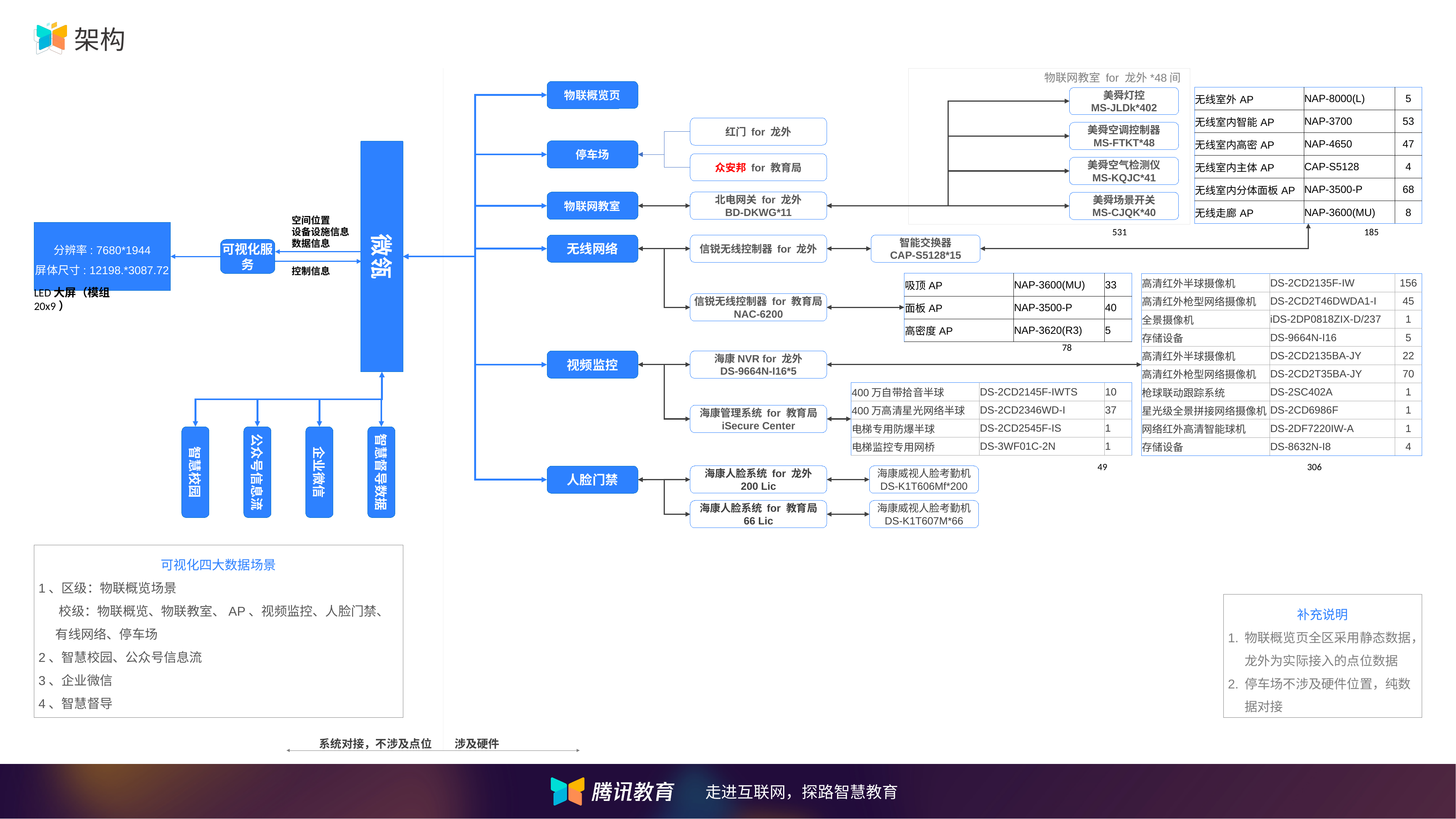

# 架构
物联网教室 for 龙外*48间
物联概览页
| 无线室外AP | NAP-8000(L) | 5 |
| --- | --- | --- |
| 无线室内智能AP | NAP-3700 | 53 |
| 无线室内高密AP | NAP-4650 | 47 |
| 无线室内主体AP | CAP-S5128 | 4 |
| 无线室内分体面板AP | NAP-3500-P | 68 |
| 无线走廊AP | NAP-3600(MU) | 8 |
美舜灯控
MS-JLDk*402
美舜空调控制器
MS-FTKT*48
美舜空气检测仪
MS-KQJC*41
美舜场景开关
MS-CJQK*40
红门 for 龙外
停车场
微瓴
众安邦 for 教育局
物联网教室
北电网关 for 龙外
BD-DKWG*11
空间位置
设备设施信息
数据信息
分辨率: 7680*1944
屏体尺寸: 12198.*3087.72
531
185
无线网络
信锐无线控制器 for 龙外
智能交换器
CAP-S5128*15
可视化服务
控制信息
| 吸顶AP | NAP-3600(MU) | 33 |
| --- | --- | --- |
| 面板AP | NAP-3500-P | 40 |
| 高密度AP | NAP-3620(R3) | 5 |
| 高清红外半球摄像机 | DS-2CD2135F-IW | 156 |
| --- | --- | --- |
| 高清红外枪型网络摄像机 | DS-2CD2T46DWDA1-I | 45 |
| 全景摄像机 | iDS-2DP0818ZIX-D/237 | 1 |
| 存储设备 | DS-9664N-I16 | 5 |
| 高清红外半球摄像机 | DS-2CD2135BA-JY | 22 |
| 高清红外枪型网络摄像机 | DS-2CD2T35BA-JY | 70 |
| 枪球联动跟踪系统 | DS-2SC402A | 1 |
| 星光级全景拼接网络摄像机 | DS-2CD6986F | 1 |
| 网络红外高清智能球机 | DS-2DF7220IW-A | 1 |
| 存储设备 | DS-8632N-I8 | 4 |
LED大屏（模组20x9）
信锐无线控制器 for 教育局
NAC-6200
78
视频监控
海康NVR for 龙外
DS-9664N-I16*5
| 400万自带拾音半球 | DS-2CD2145F-IWTS | 10 |
| --- | --- | --- |
| 400万高清星光网络半球 | DS-2CD2346WD-I | 37 |
| 电梯专用防爆半球 | DS-2CD2545F-IS | 1 |
| 电梯监控专用网桥 | DS-3WF01C-2N | 1 |
海康管理系统 for 教育局
iSecure Center
智慧校园
公众号信息流
企业微信
智慧督导数据
49
306
海康人脸系统 for 龙外
200 Lic
海康威视人脸考勤机
DS-K1T606Mf*200
人脸门禁
海康人脸系统 for 教育局
66 Lic
海康威视人脸考勤机
DS-K1T607M*66
可视化四大数据场景
1、区级：物联概览场景
      校级：物联概览、物联教室、AP、视频监控、人脸门禁、有线网络、停车场
2、智慧校园、公众号信息流
3、企业微信
4、智慧督导
补充说明
物联概览页全区采用静态数据，龙外为实际接入的点位数据
停车场不涉及硬件位置，纯数据对接
系统对接，不涉及点位
涉及硬件